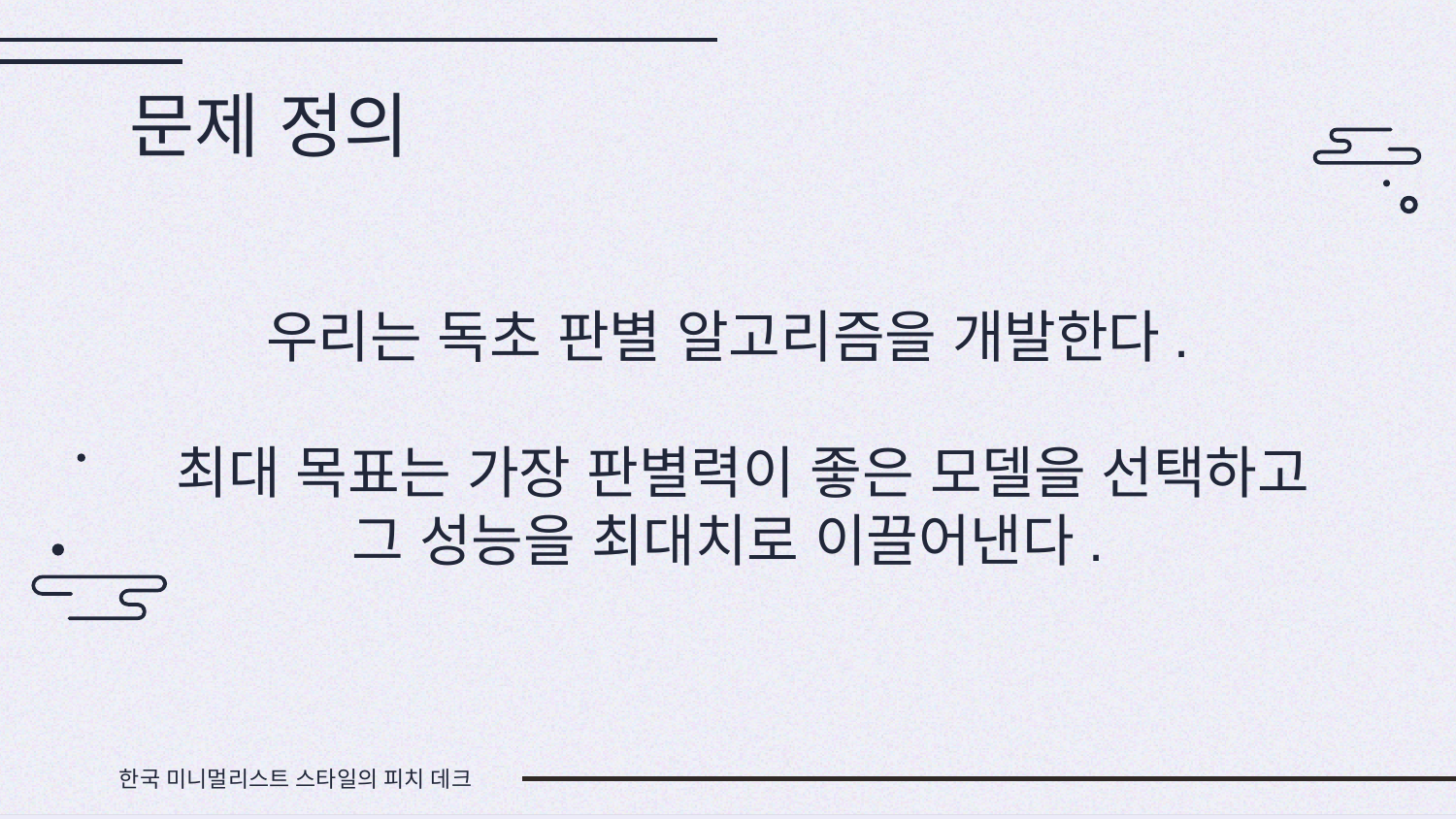

# 문제 정의

우리는 독초 판별 알고리즘을 개발한다.

 최대 목표는 가장 판별력이 좋은 모델을 선택하고 그 성능을 최대치로 이끌어낸다.

한국 미니멀리스트 스타일의 피치 데크